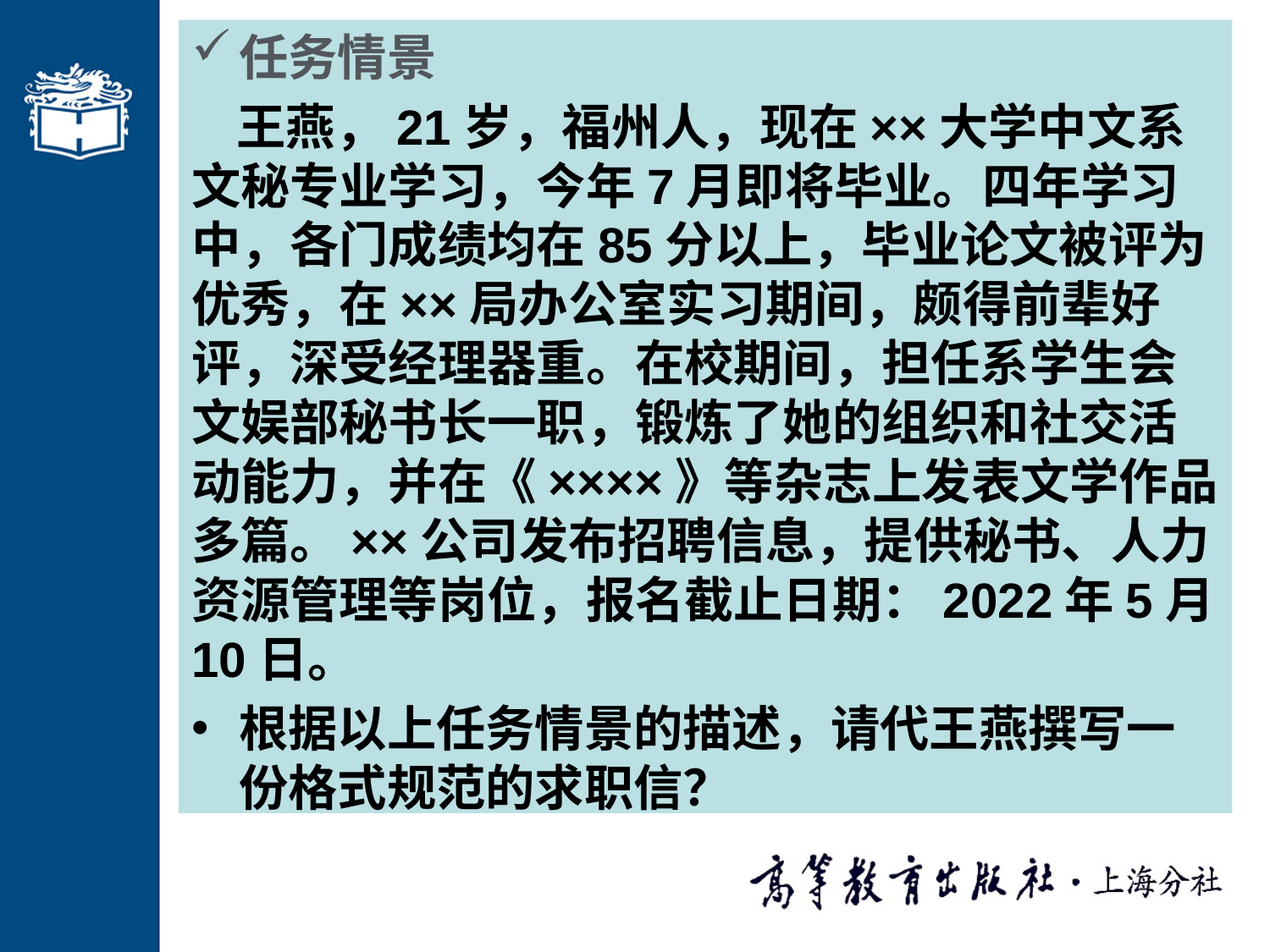

任务情景
   王燕，21岁，福州人，现在××大学中文系文秘专业学习，今年7月即将毕业。四年学习中，各门成绩均在85分以上，毕业论文被评为优秀，在××局办公室实习期间，颇得前辈好评，深受经理器重。在校期间，担任系学生会文娱部秘书长一职，锻炼了她的组织和社交活动能力，并在《××××》等杂志上发表文学作品多篇。××公司发布招聘信息，提供秘书、人力资源管理等岗位，报名截止日期：2022年5月10日。
根据以上任务情景的描述，请代王燕撰写一份格式规范的求职信？